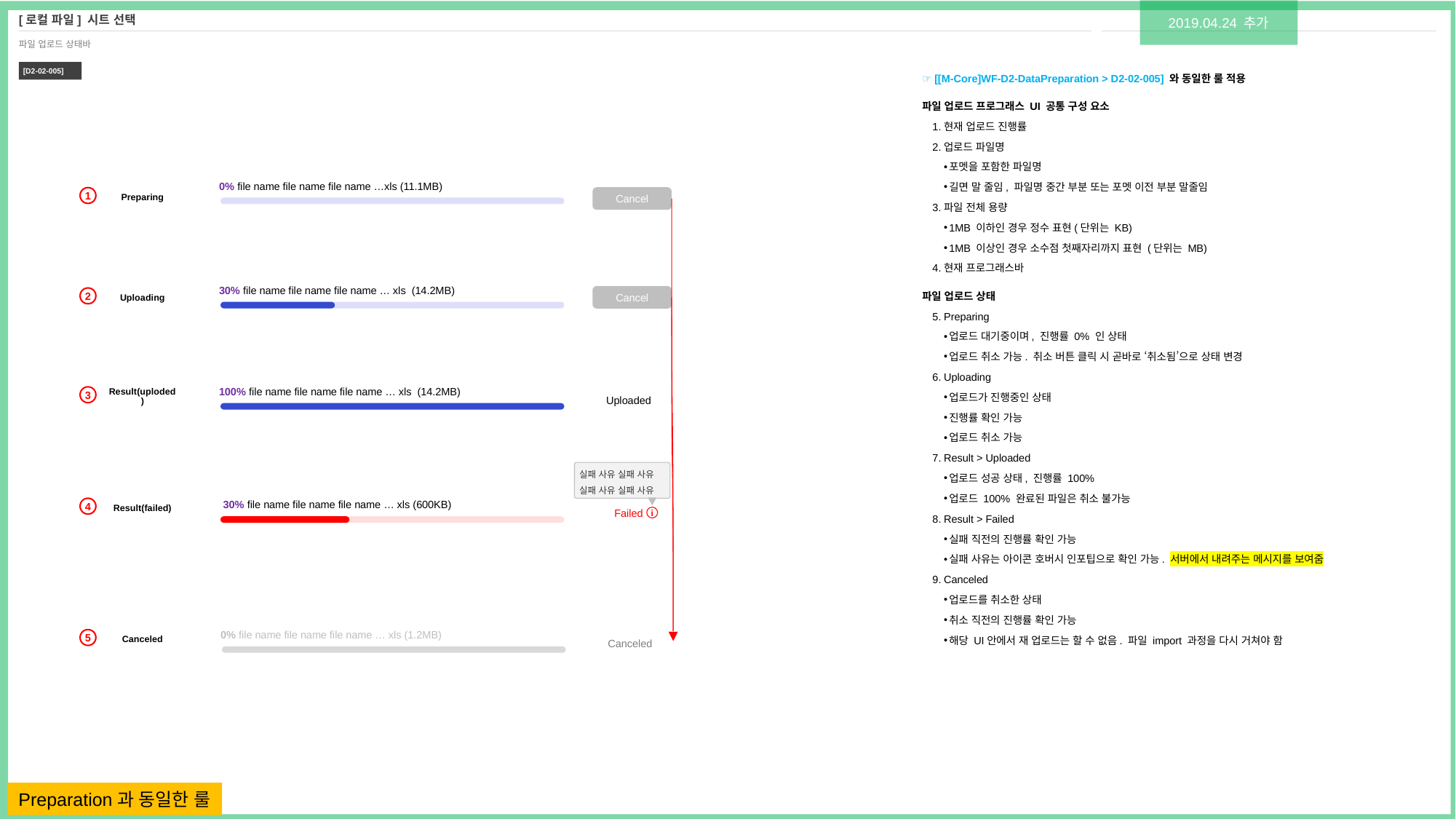

[로컬 파일] 시트 선택
2019.04.24 추가

파일 업로드 상태바
[D2-02-005]
☞ [[M-Core]WF-D2-DataPreparation > D2-02-005] 와 동일한 룰 적용
파일 업로드 프로그래스 UI 공통 구성 요소
현재 업로드 진행률
업로드 파일명
포멧을 포함한 파일명
길면 말 줄임, 파일명 중간 부분 또는 포멧 이전 부분 말줄임
파일 전체 용량
1MB 이하인 경우 정수 표현(단위는 KB)
1MB 이상인 경우 소수점 첫째자리까지 표현 (단위는 MB)
현재 프로그래스바
파일 업로드 상태
Preparing
업로드 대기중이며, 진행률 0% 인 상태
업로드 취소 가능. 취소 버튼 클릭 시 곧바로 ‘취소됨’으로 상태 변경
Uploading
업로드가 진행중인 상태
진행률 확인 가능
업로드 취소 가능
Result > Uploaded
업로드 성공 상태, 진행률 100%
업로드 100% 완료된 파일은 취소 불가능
Result > Failed
실패 직전의 진행률 확인 가능
실패 사유는 아이콘 호버시 인포팁으로 확인 가능. 서버에서 내려주는 메시지를 보여줌
Canceled
업로드를 취소한 상태
취소 직전의 진행률 확인 가능
해당 UI안에서 재 업로드는 할 수 없음. 파일 import 과정을 다시 거쳐야 함

0% file name file name file name …xls (11.1MB)
Preparing
Cancel
1

Uploading
30% file name file name file name … xls  (14.2MB)
Cancel
2

Result(uploded)
100% file name file name file name … xls  (14.2MB)
3
Uploaded

실패 사유 실패 사유 실패 사유 실패 사유

Result(failed)
4
30% file name file name file name … xls (600KB)
Failed
i

Canceled
0% file name file name file name … xls (1.2MB)
5
Canceled

Preparation과 동일한 룰